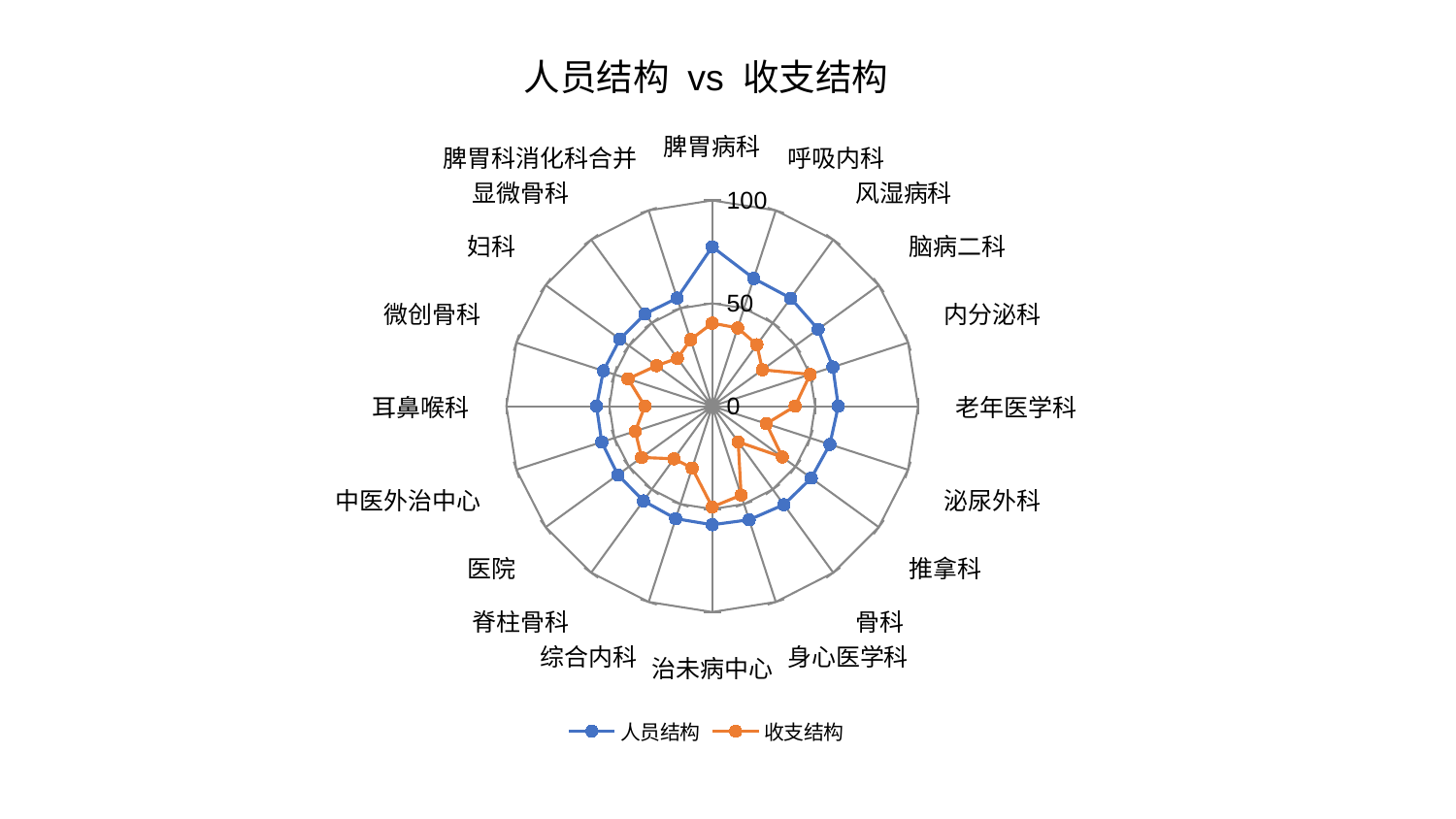

### Chart: 人员结构 vs 收支结构

| Category | 人员结构 | 收支结构 |
|---|---|---|
| 脾胃病科 | 77.46328253721036 | 40.35559572378647 |
| 呼吸内科 | 65.25144232049696 | 40.01037796719541 |
| 风湿病科 | 64.8673461326679 | 36.925653553831374 |
| 脑病二科 | 63.57143748218535 | 30.121836441693883 |
| 内分泌科 | 61.612689459017616 | 50.015895834835256 |
| 老年医学科 | 61.233123093266435 | 40.24453121916466 |
| 泌尿外科 | 60.080514166675826 | 27.65648073277205 |
| 推拿科 | 59.451526733401245 | 42.086565770835215 |
| 骨科 | 59.17044824899634 | 21.470417008762816 |
| 身心医学科 | 58.04216328679877 | 45.436085300332486 |
| 治未病中心 | 57.624983258916174 | 48.98737180577059 |
| 综合内科 | 57.48295082048337 | 31.637447766217736 |
| 脊柱骨科 | 56.8677690446413 | 31.612982595890095 |
| 医院 | 56.70336992574875 | 42.40314211764804 |
| 中医外治中心 | 56.44179545626242 | 39.32501184689896 |
| 耳鼻喉科 | 56.208842106741784 | 32.733330940076364 |
| 微创骨科 | 55.60411228853651 | 43.02963705435107 |
| 妇科 | 55.44203059341581 | 33.46539645332837 |
| 显微骨科 | 55.42880950543406 | 28.784808484791593 |
| 脾胃科消化科合并 | 55.23761128489996 | 33.98521930433419 |
46